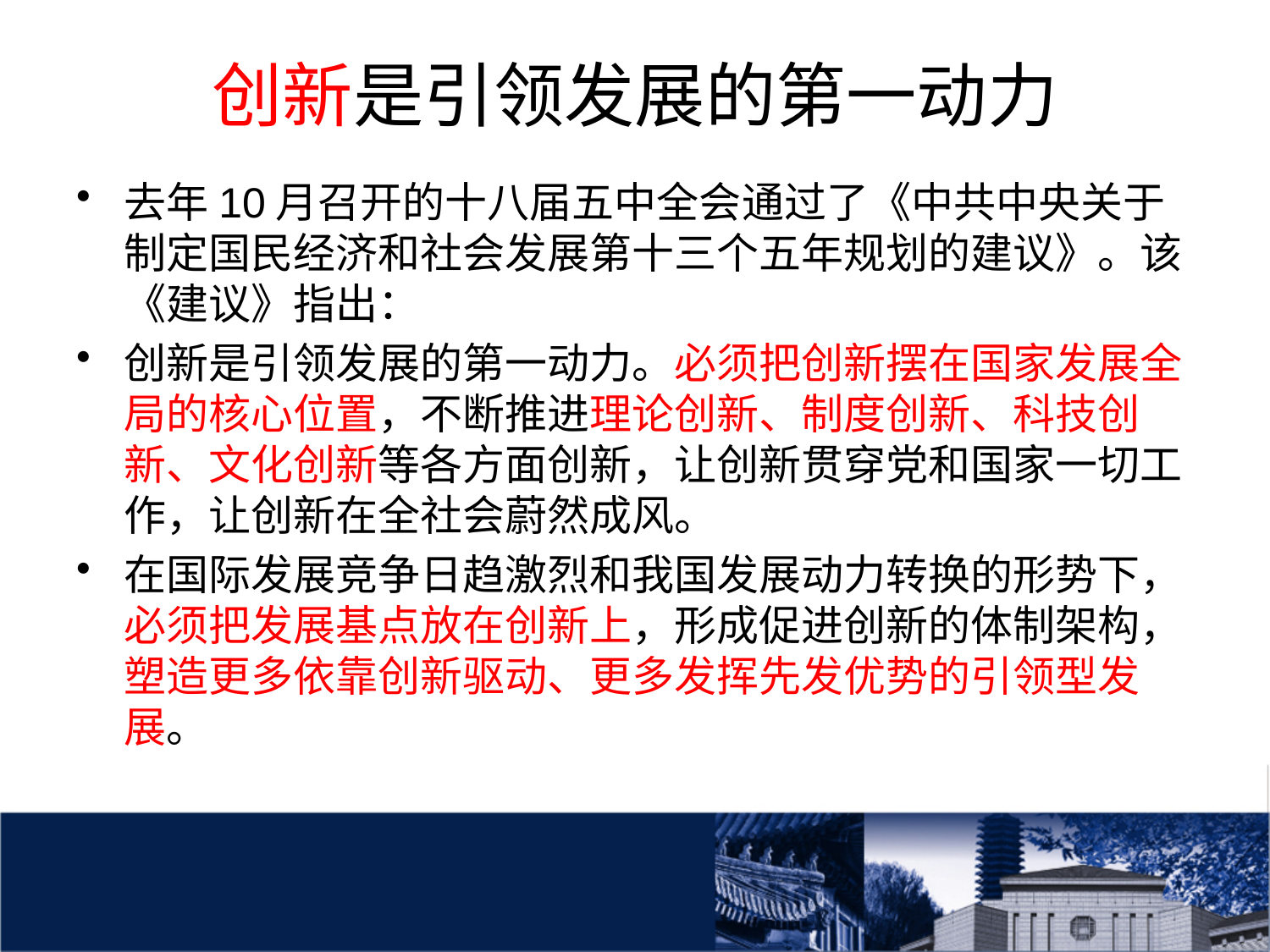

# 创新是引领发展的第一动力
去年10月召开的十八届五中全会通过了《中共中央关于制定国民经济和社会发展第十三个五年规划的建议》。该《建议》指出：
创新是引领发展的第一动力。必须把创新摆在国家发展全局的核心位置，不断推进理论创新、制度创新、科技创新、文化创新等各方面创新，让创新贯穿党和国家一切工作，让创新在全社会蔚然成风。
在国际发展竞争日趋激烈和我国发展动力转换的形势下，必须把发展基点放在创新上，形成促进创新的体制架构，塑造更多依靠创新驱动、更多发挥先发优势的引领型发展。